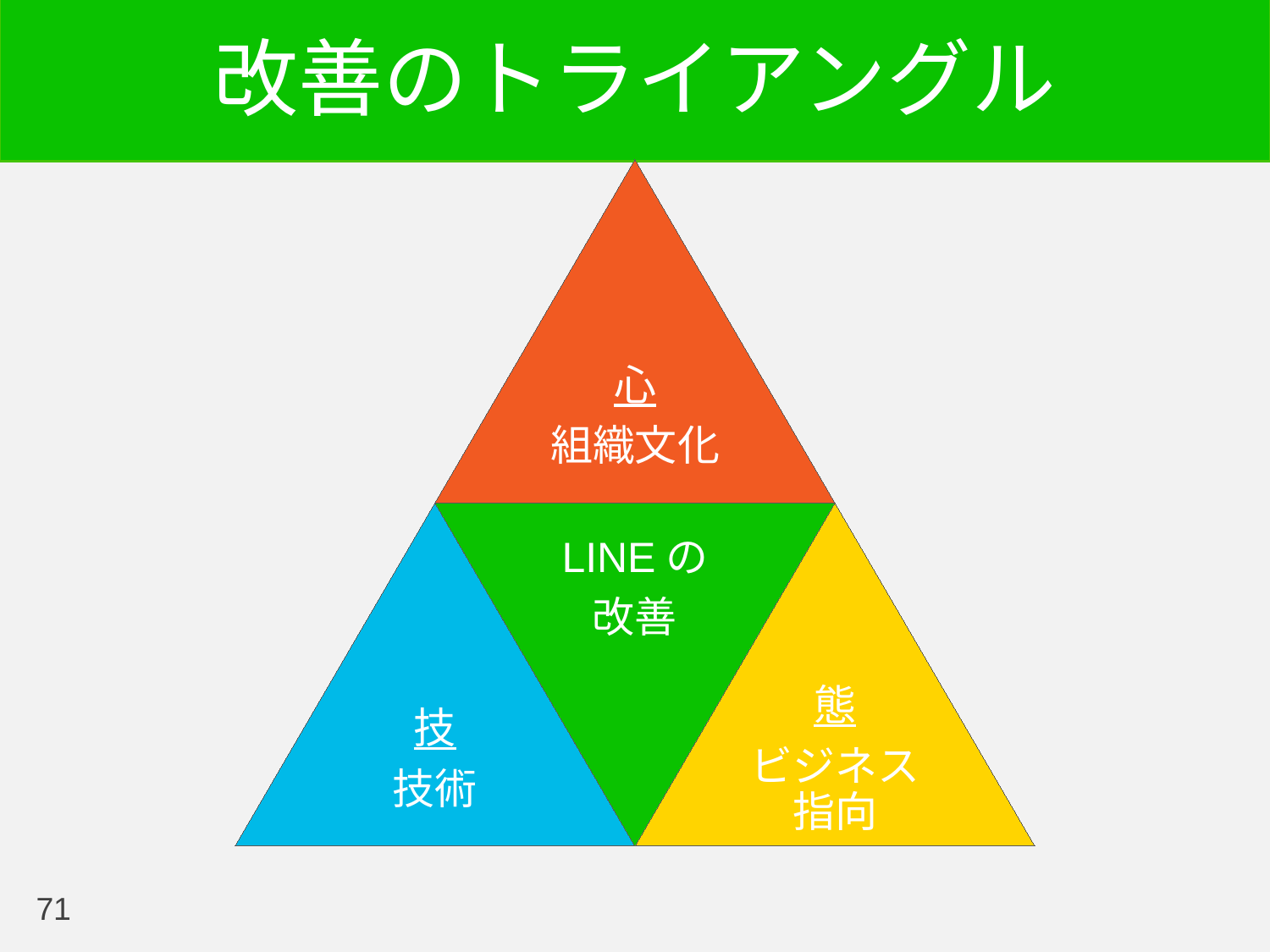

# 改善のトライアングル
心
組織文化
技
技術
LINEの
改善
態
ビジネス指向
71